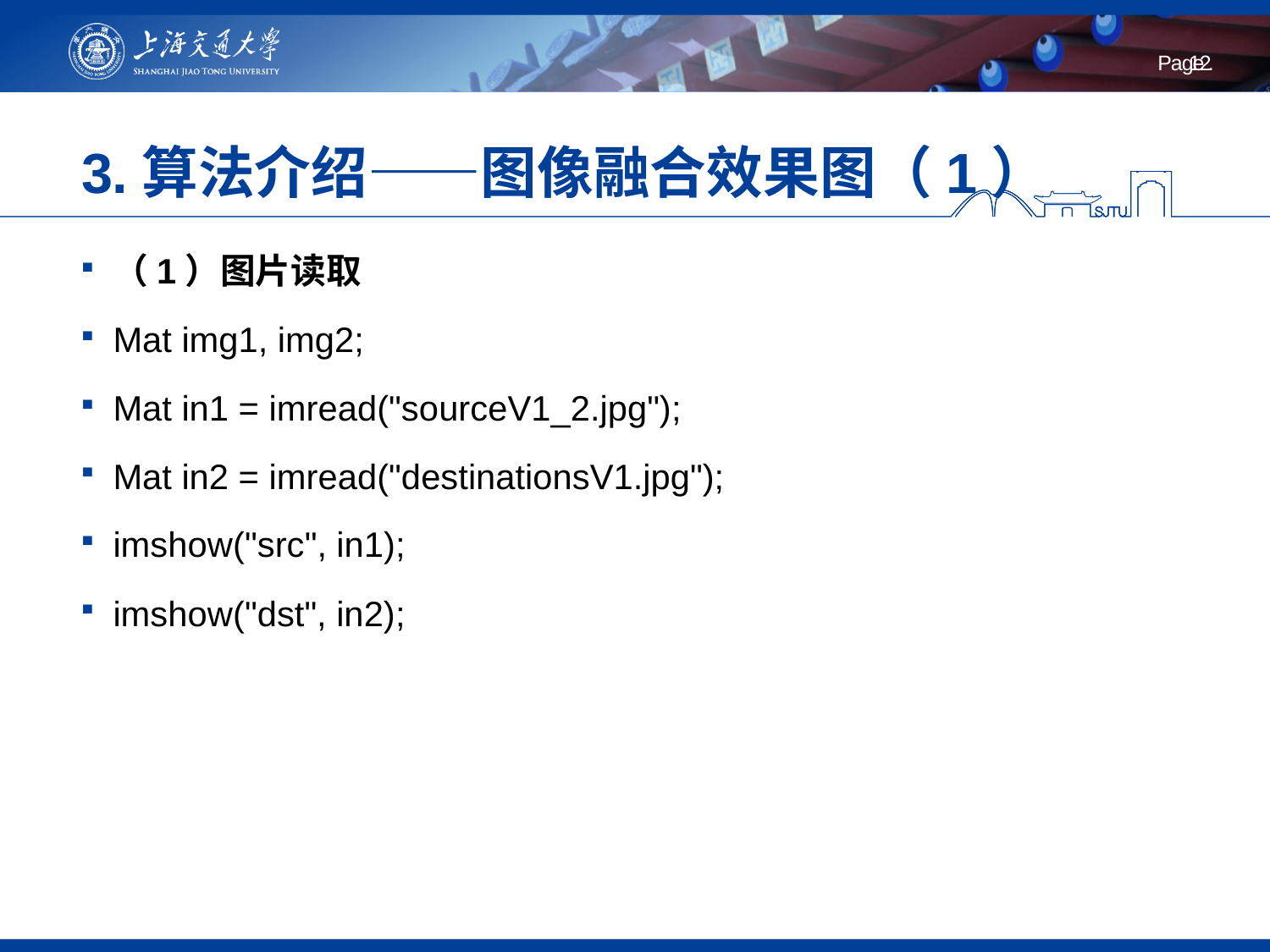

# 3.算法介绍——图像融合效果图（1）
（1）图片读取
Mat img1, img2;
Mat in1 = imread("sourceV1_2.jpg");
Mat in2 = imread("destinationsV1.jpg");
imshow("src", in1);
imshow("dst", in2);